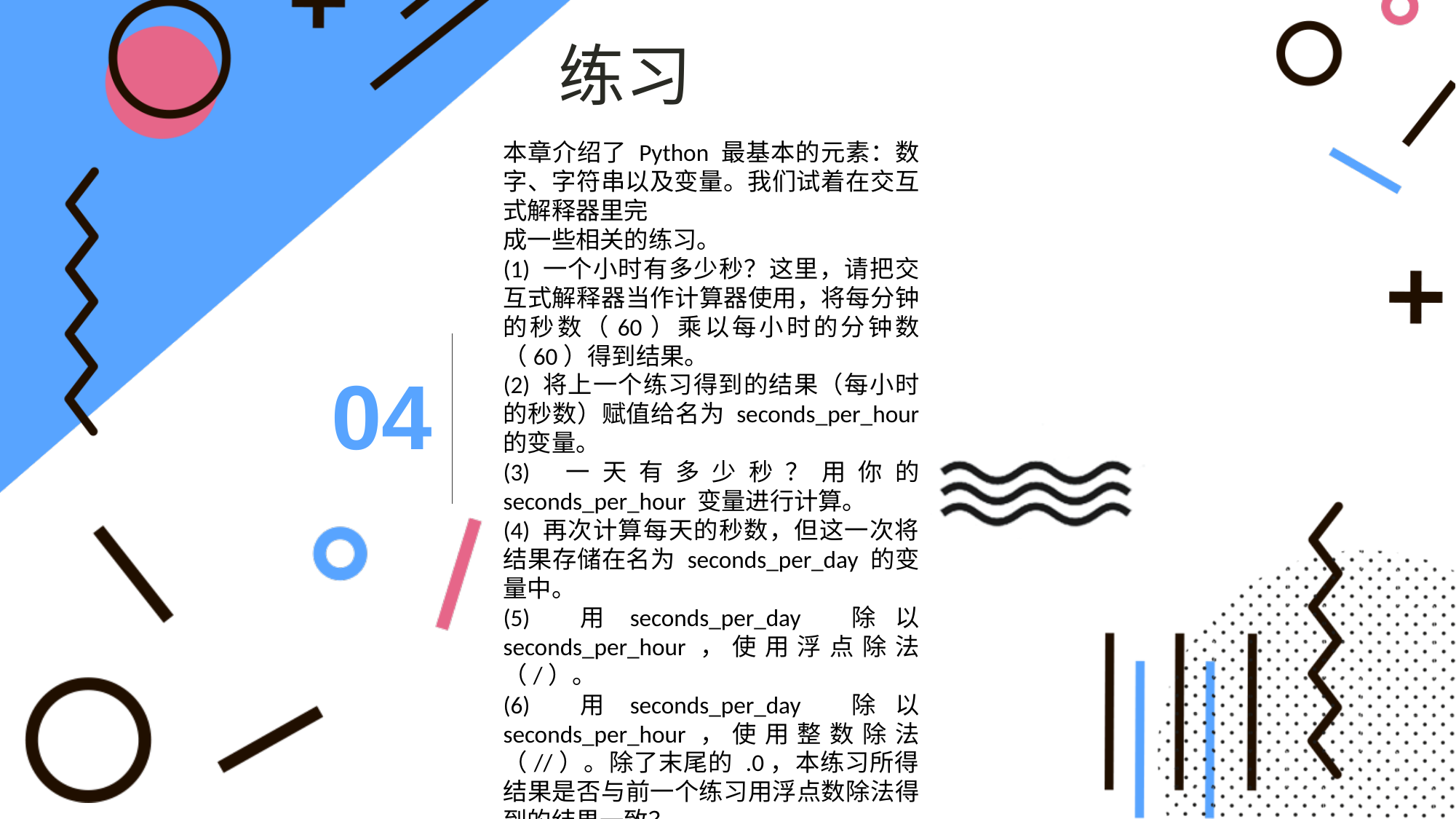

练习
本章介绍了 Python 最基本的元素：数字、字符串以及变量。我们试着在交互式解释器里完
成一些相关的练习。
(1) 一个小时有多少秒？这里，请把交互式解释器当作计算器使用，将每分钟的秒数（60）乘以每小时的分钟数（60）得到结果。
(2) 将上一个练习得到的结果（每小时的秒数）赋值给名为 seconds_per_hour 的变量。
(3) 一天有多少秒？用你的 seconds_per_hour 变量进行计算。
(4) 再次计算每天的秒数，但这一次将结果存储在名为 seconds_per_day 的变量中。
(5) 用seconds_per_day 除以 seconds_per_hour，使用浮点除法（/）。
(6) 用seconds_per_day 除以 seconds_per_hour，使用整数除法（//）。除了末尾的 .0，本练习所得结果是否与前一个练习用浮点数除法得到的结果一致？
04